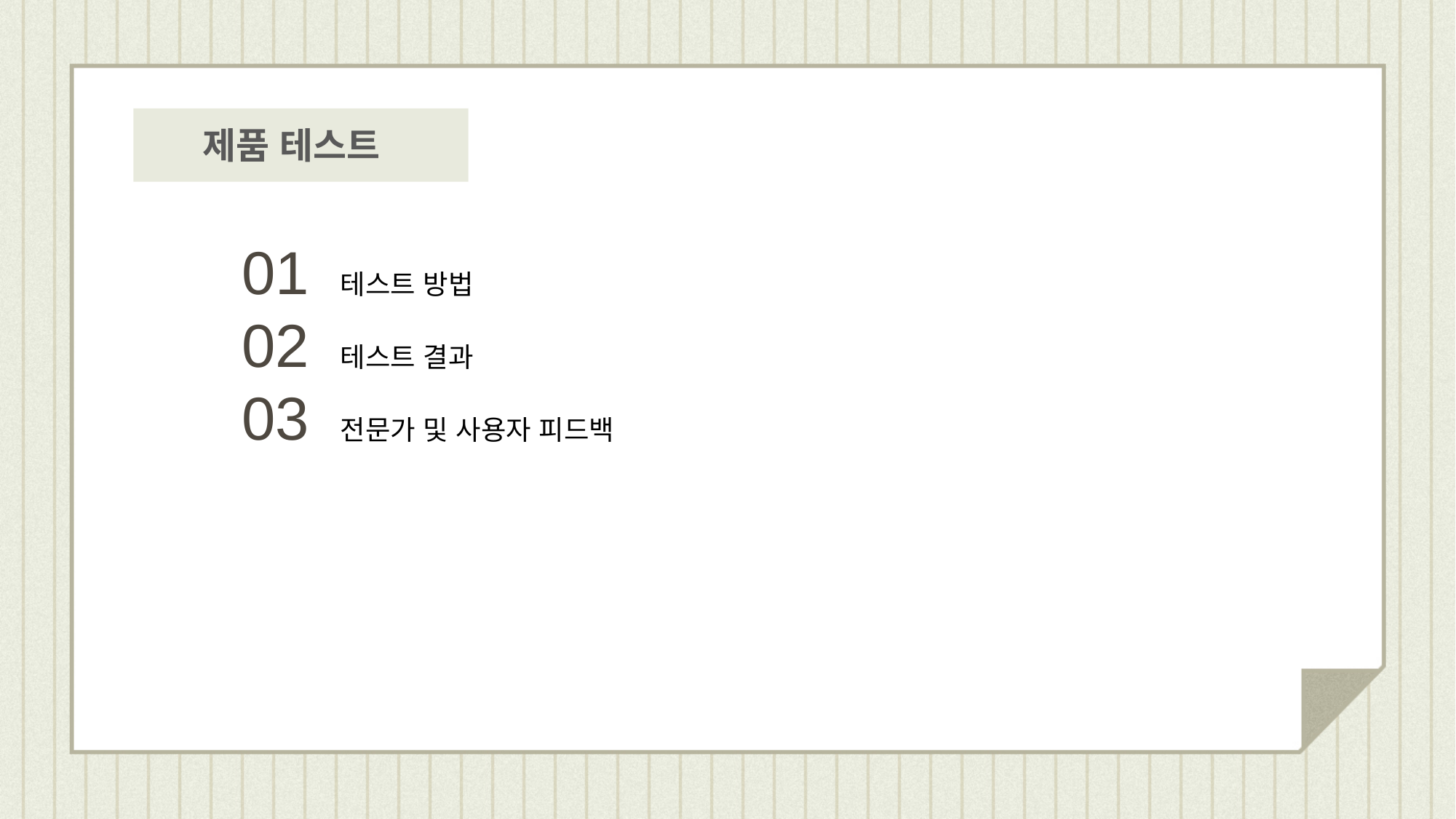

제품 테스트
01 테스트 방법
02 테스트 결과
03 전문가 및 사용자 피드백